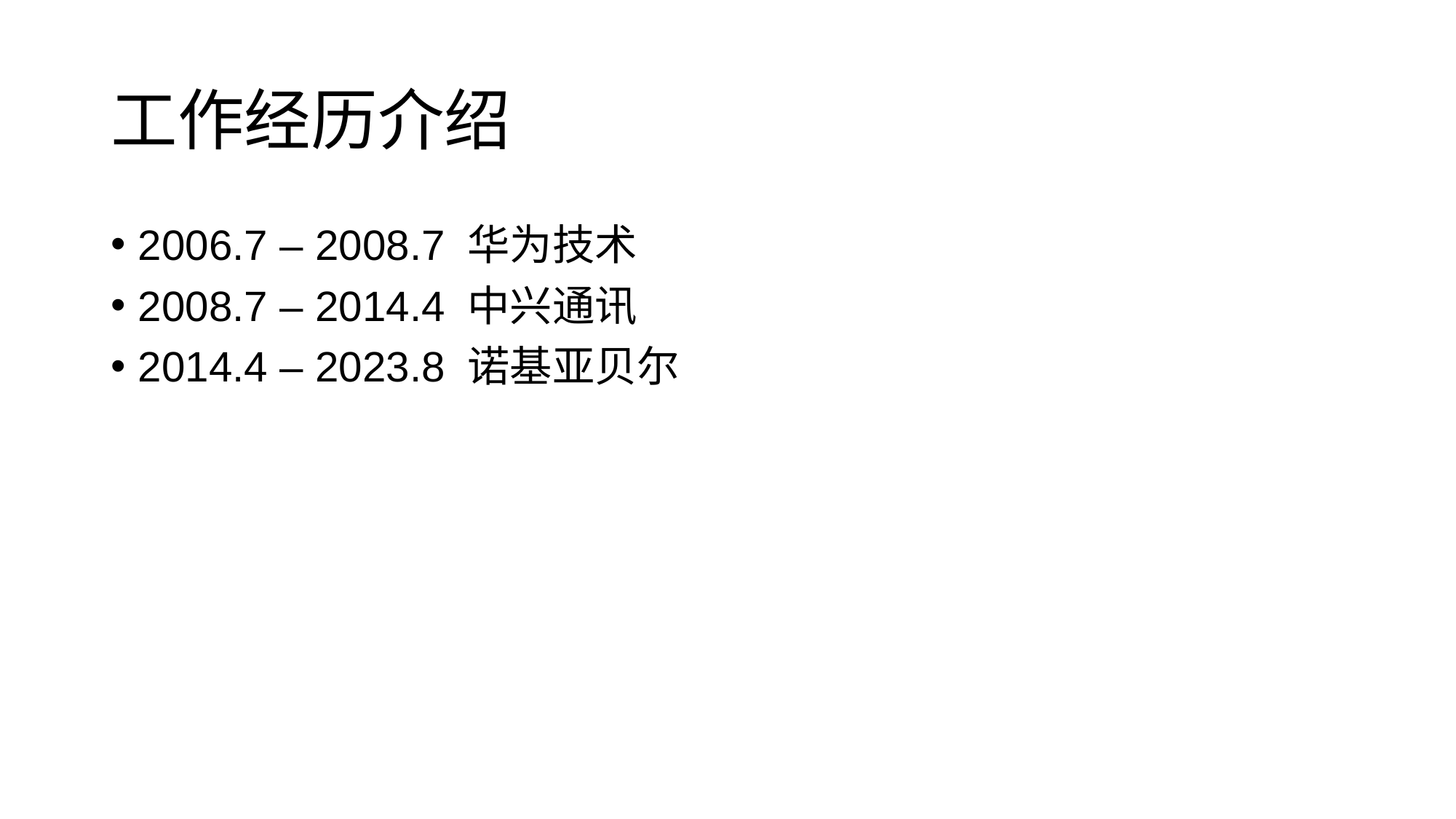

# 工作经历介绍
2006.7 – 2008.7 华为技术
2008.7 – 2014.4 中兴通讯
2014.4 – 2023.8 诺基亚贝尔